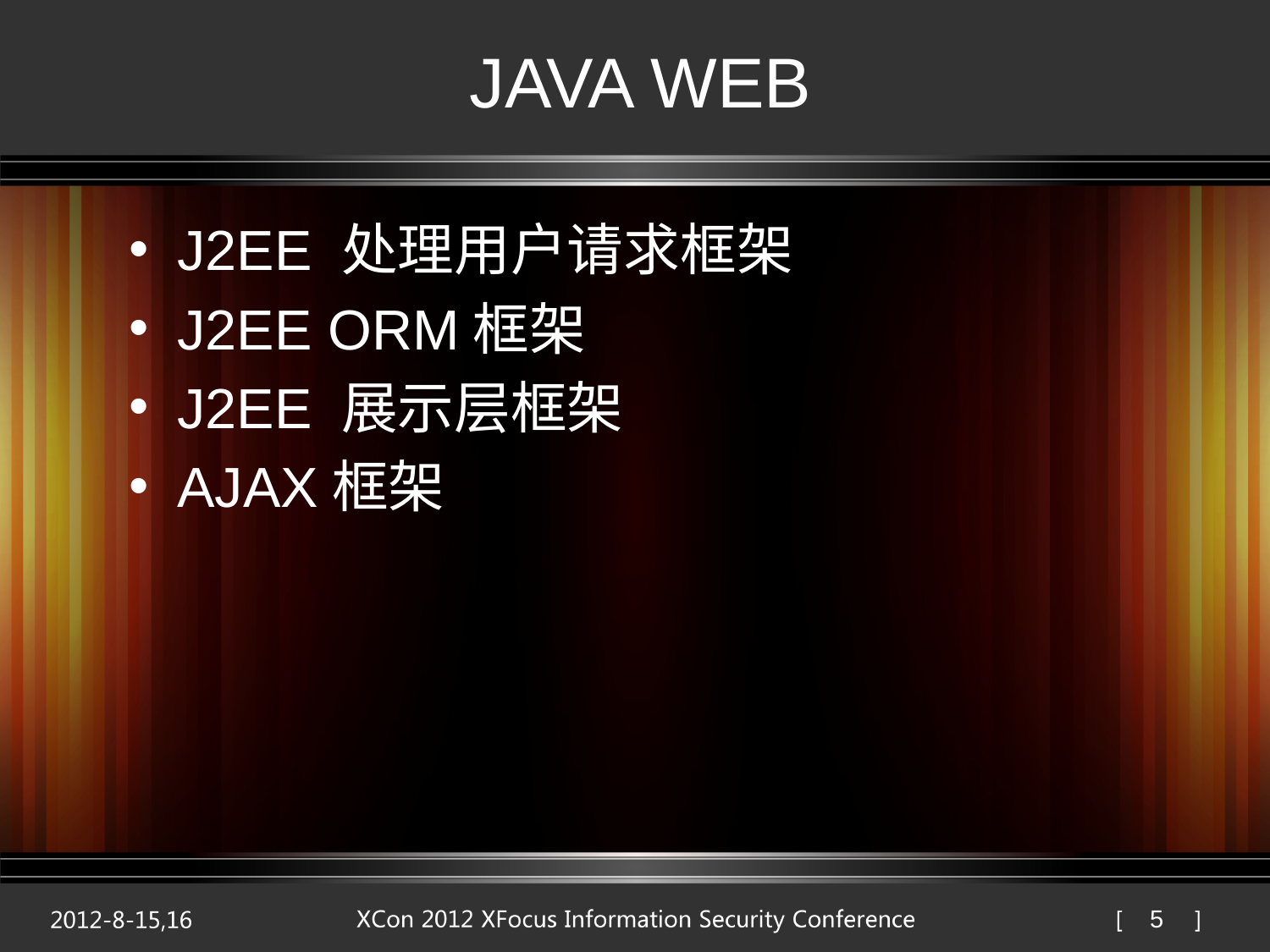

# JAVA WEB
J2EE 处理用户请求框架
J2EE ORM框架
J2EE 展示层框架
AJAX框架
5